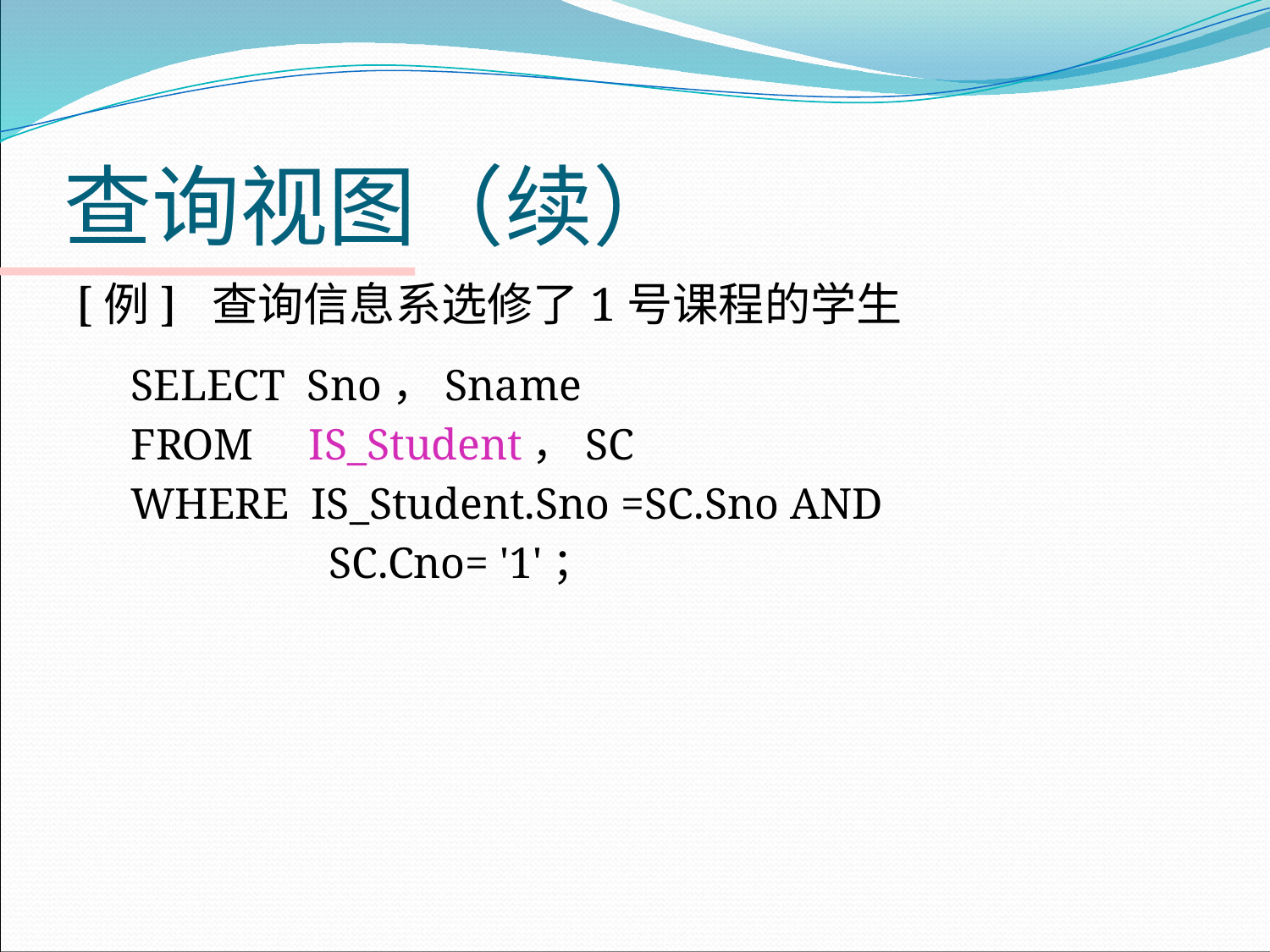

# 查询视图（续）
[例]  查询信息系选修了1号课程的学生
SELECT  Sno，Sname
FROM     IS_Student，SC
WHERE  IS_Student.Sno =SC.Sno AND
                  SC.Cno= '1'；

389